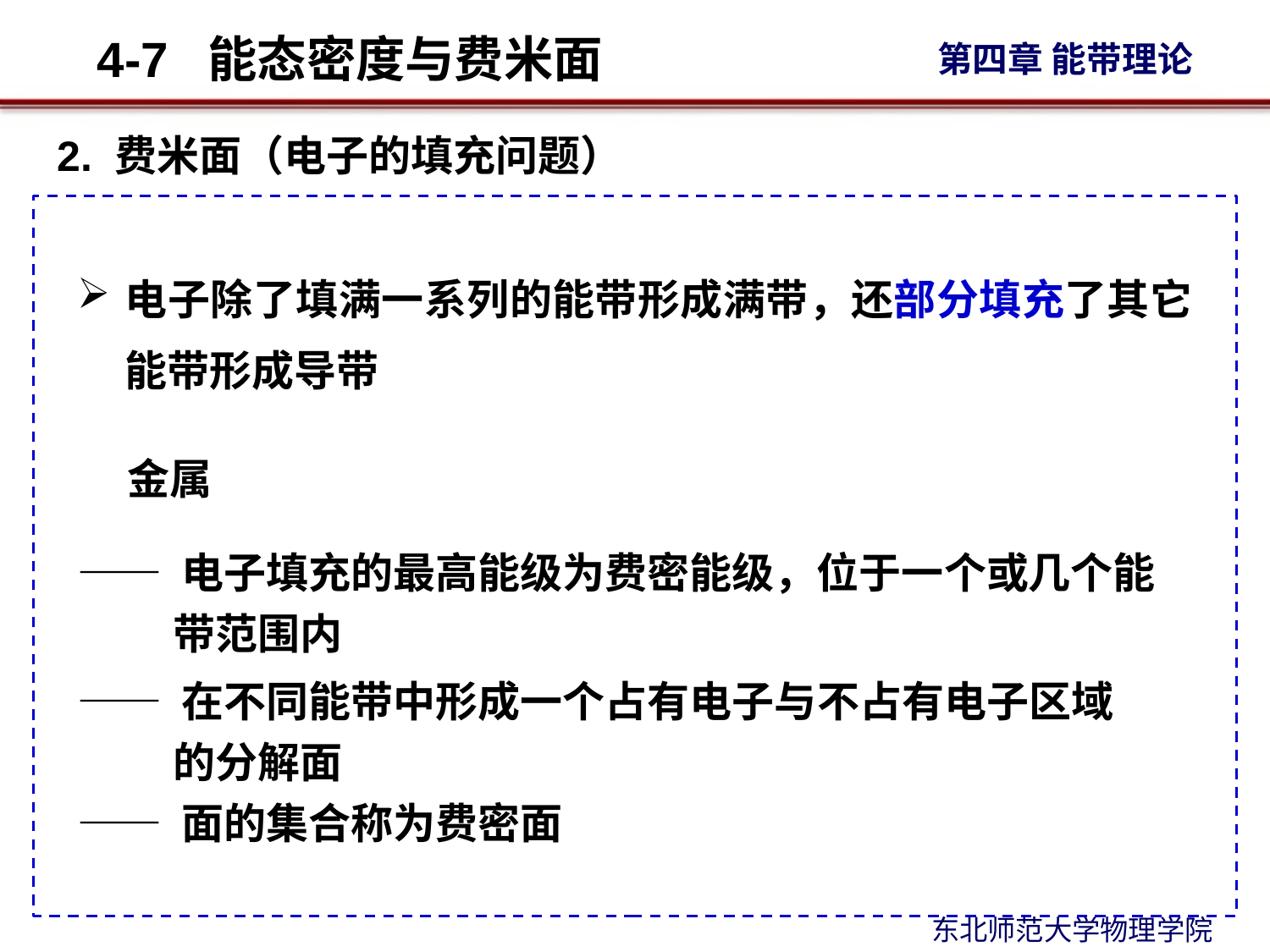

2. 费米面（电子的填充问题）

电子除了填满一系列的能带形成满带，还部分填充了其它能带形成导带
金属
—— 电子填充的最高能级为费密能级，位于一个或几个能
         带范围内
—— 在不同能带中形成一个占有电子与不占有电子区域
         的分解面
—— 面的集合称为费密面